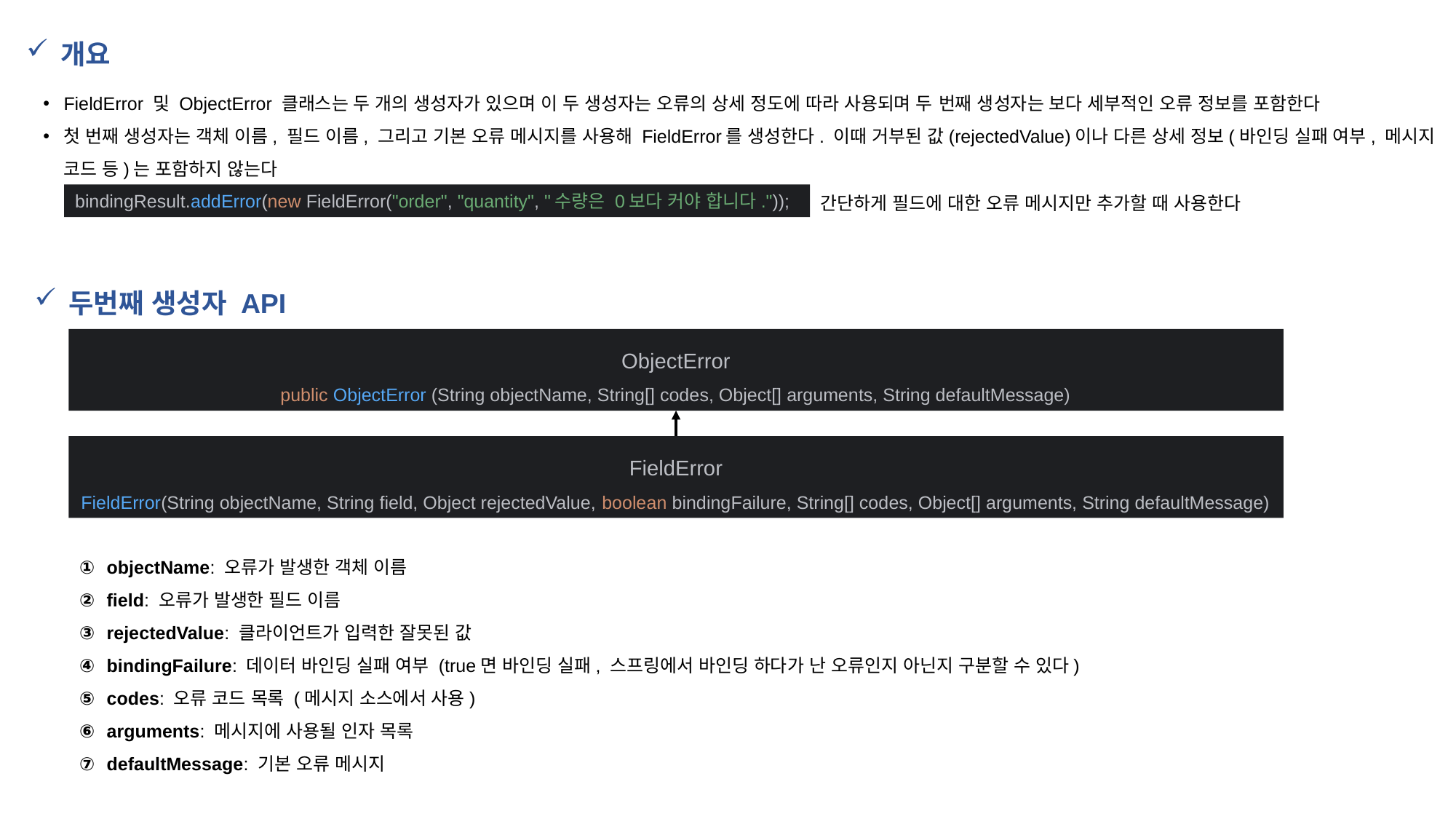

개요
FieldError 및 ObjectError 클래스는 두 개의 생성자가 있으며 이 두 생성자는 오류의 상세 정도에 따라 사용되며 두 번째 생성자는 보다 세부적인 오류 정보를 포함한다
첫 번째 생성자는 객체 이름, 필드 이름, 그리고 기본 오류 메시지를 사용해 FieldError를 생성한다. 이때 거부된 값(rejectedValue)이나 다른 상세 정보(바인딩 실패 여부, 메시지 코드 등)는 포함하지 않는다
bindingResult.addError(new FieldError("order", "quantity", "수량은 0보다 커야 합니다."));
간단하게 필드에 대한 오류 메시지만 추가할 때 사용한다
두번째 생성자 API
ObjectError
public ObjectError (String objectName, String[] codes, Object[] arguments, String defaultMessage)
FieldError
FieldError(String objectName, String field, Object rejectedValue, boolean bindingFailure, String[] codes, Object[] arguments, String defaultMessage)
objectName: 오류가 발생한 객체 이름
field: 오류가 발생한 필드 이름
rejectedValue: 클라이언트가 입력한 잘못된 값
bindingFailure: 데이터 바인딩 실패 여부 (true면 바인딩 실패, 스프링에서 바인딩 하다가 난 오류인지 아닌지 구분할 수 있다)
codes: 오류 코드 목록 (메시지 소스에서 사용)
arguments: 메시지에 사용될 인자 목록
defaultMessage: 기본 오류 메시지